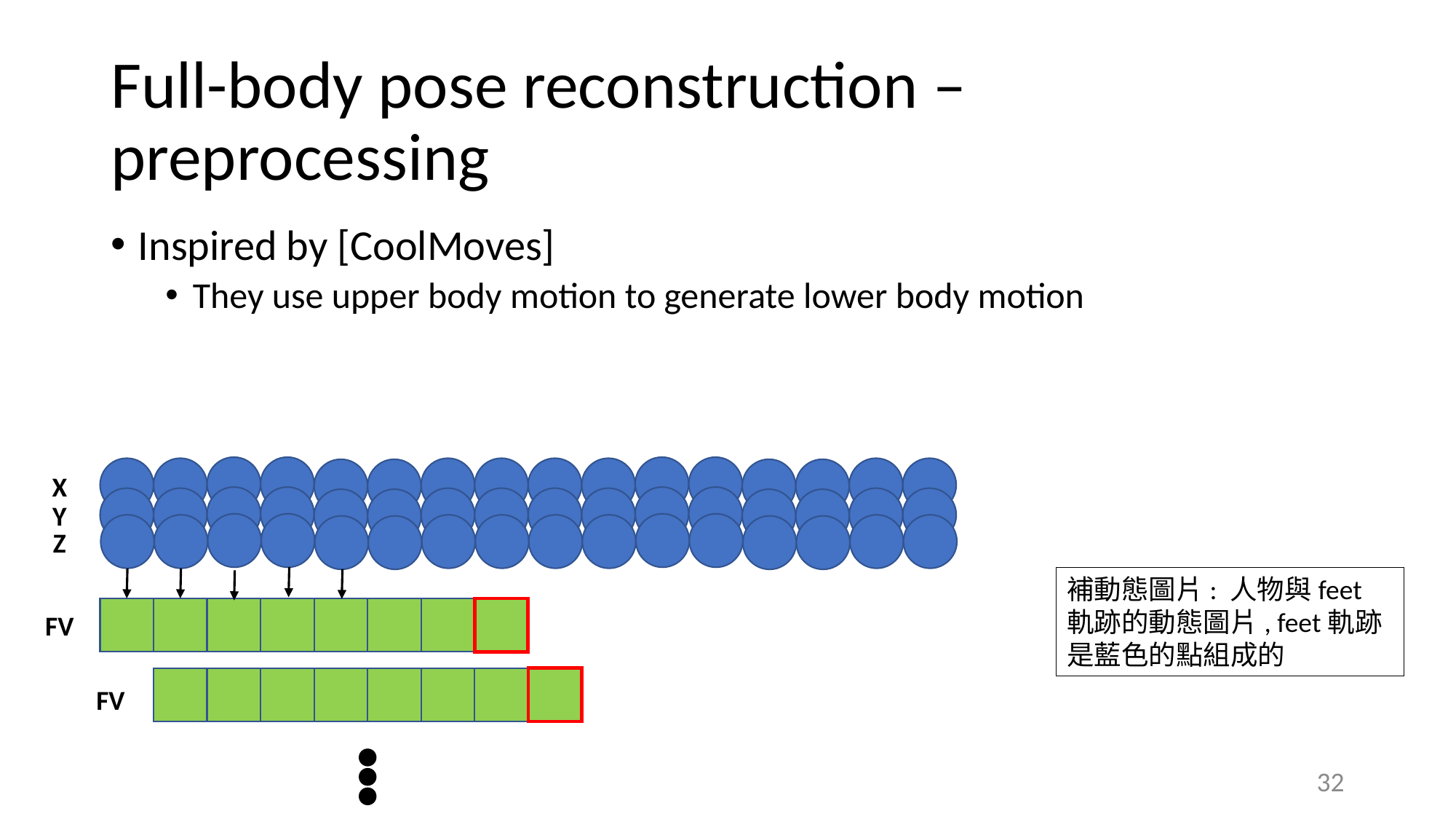

# Full-body pose reconstruction – preprocessing
Inspired by [CoolMoves]
They use upper body motion to generate lower body motion

X

Y

Z
補動態圖片: 人物與feet軌跡的動態圖片, feet軌跡是藍色的點組成的

FV

FV

32